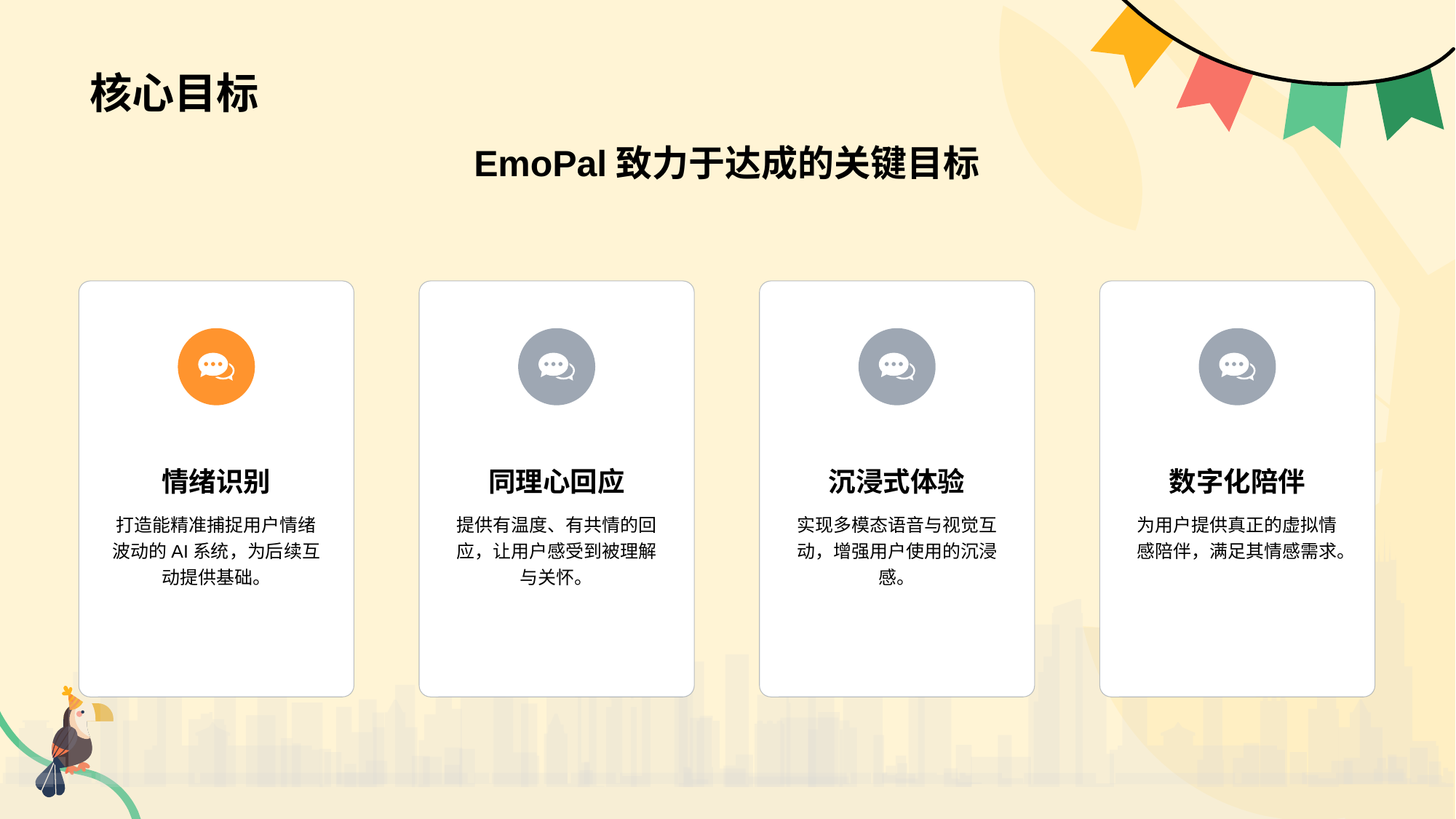

# 核心目标
EmoPal致力于达成的关键目标

情绪识别
打造能精准捕捉用户情绪波动的AI系统，为后续互动提供基础。

同理心回应
提供有温度、有共情的回应，让用户感受到被理解与关怀。

沉浸式体验
实现多模态语音与视觉互动，增强用户使用的沉浸感。

数字化陪伴
为用户提供真正的虚拟情感陪伴，满足其情感需求。